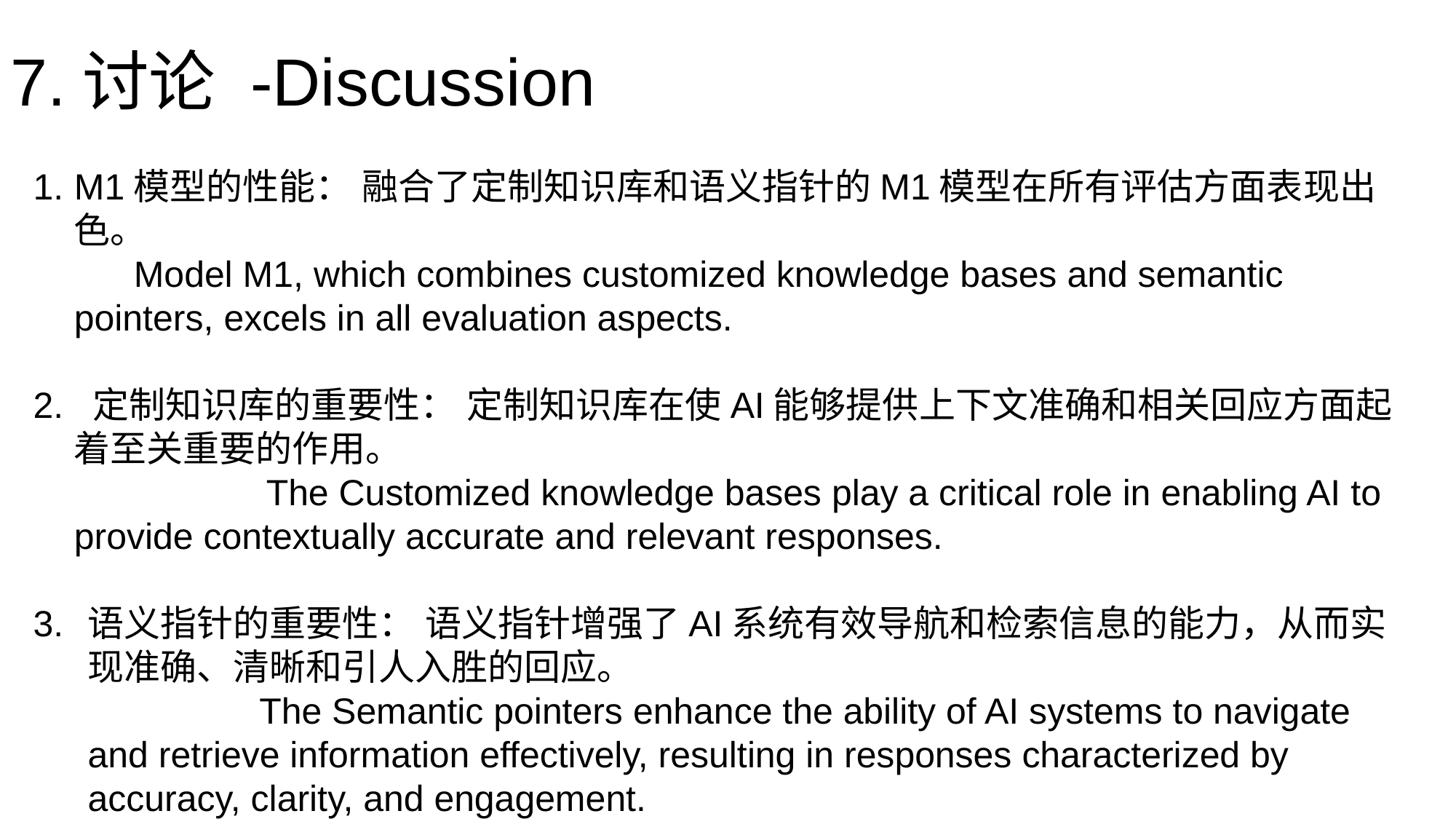

# 7.讨论 -Discussion
M1模型的性能： 融合了定制知识库和语义指针的M1模型在所有评估方面表现出色。                                                                                                                                 Model M1, which combines customized knowledge bases and semantic pointers, excels in all evaluation aspects.

 定制知识库的重要性： 定制知识库在使AI能够提供上下文准确和相关回应方面起着至关重要的作用。                                                                                                                     The Customized knowledge bases play a critical role in enabling AI to provide contextually accurate and relevant responses.

语义指针的重要性： 语义指针增强了AI系统有效导航和检索信息的能力，从而实现准确、清晰和引人入胜的回应。                                                                                            The Semantic pointers enhance the ability of AI systems to navigate and retrieve information effectively, resulting in responses characterized by accuracy, clarity, and engagement.